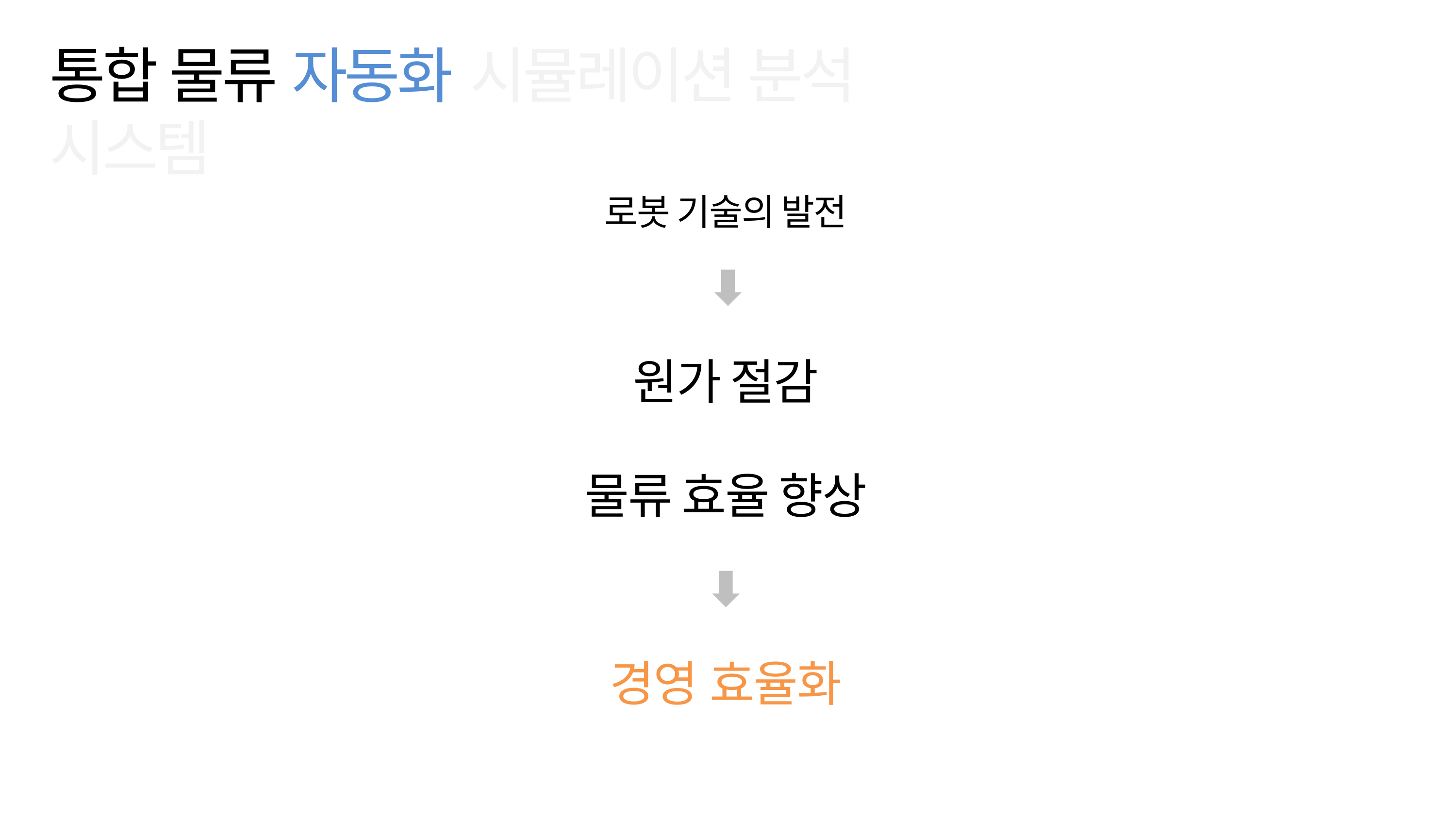

통합 물류 자동화 시뮬레이션 분석 시스템
로봇 기술의 발전

원가 절감
물류 효율 향상

경영 효율화